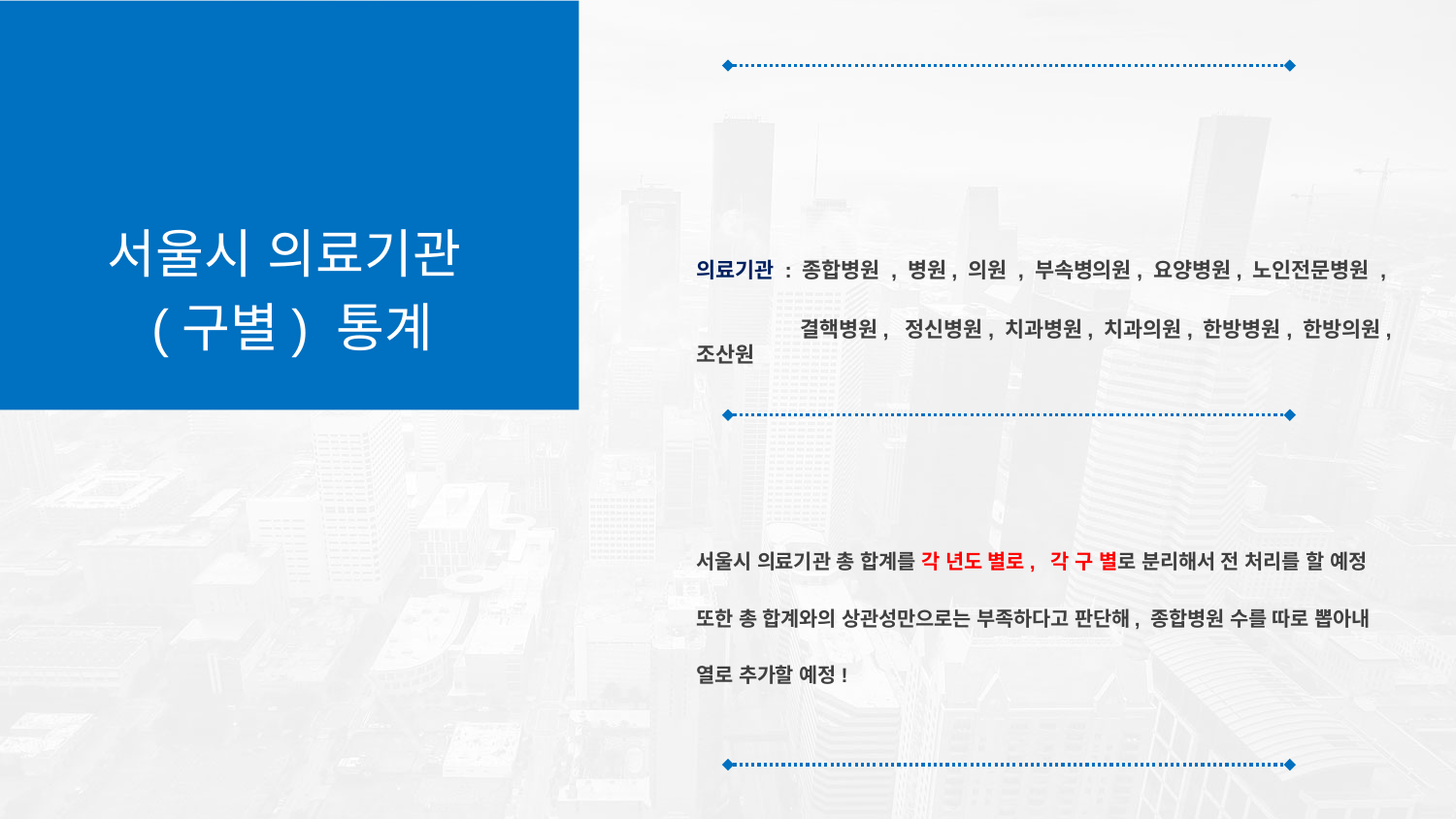

의료기관 : 종합병원 , 병원, 의원 , 부속병의원, 요양병원, 노인전문병원 ,

                 결핵병원,  정신병원, 치과병원, 치과의원, 한방병원, 한방의원, 조산원

서울시 의료기관 총 합계를 각 년도 별로,  각 구 별로 분리해서 전 처리를 할 예정

또한 총 합계와의 상관성만으로는 부족하다고 판단해, 종합병원 수를 따로 뽑아내

열로 추가할 예정!

서울시 의료기관
(구별) 통계